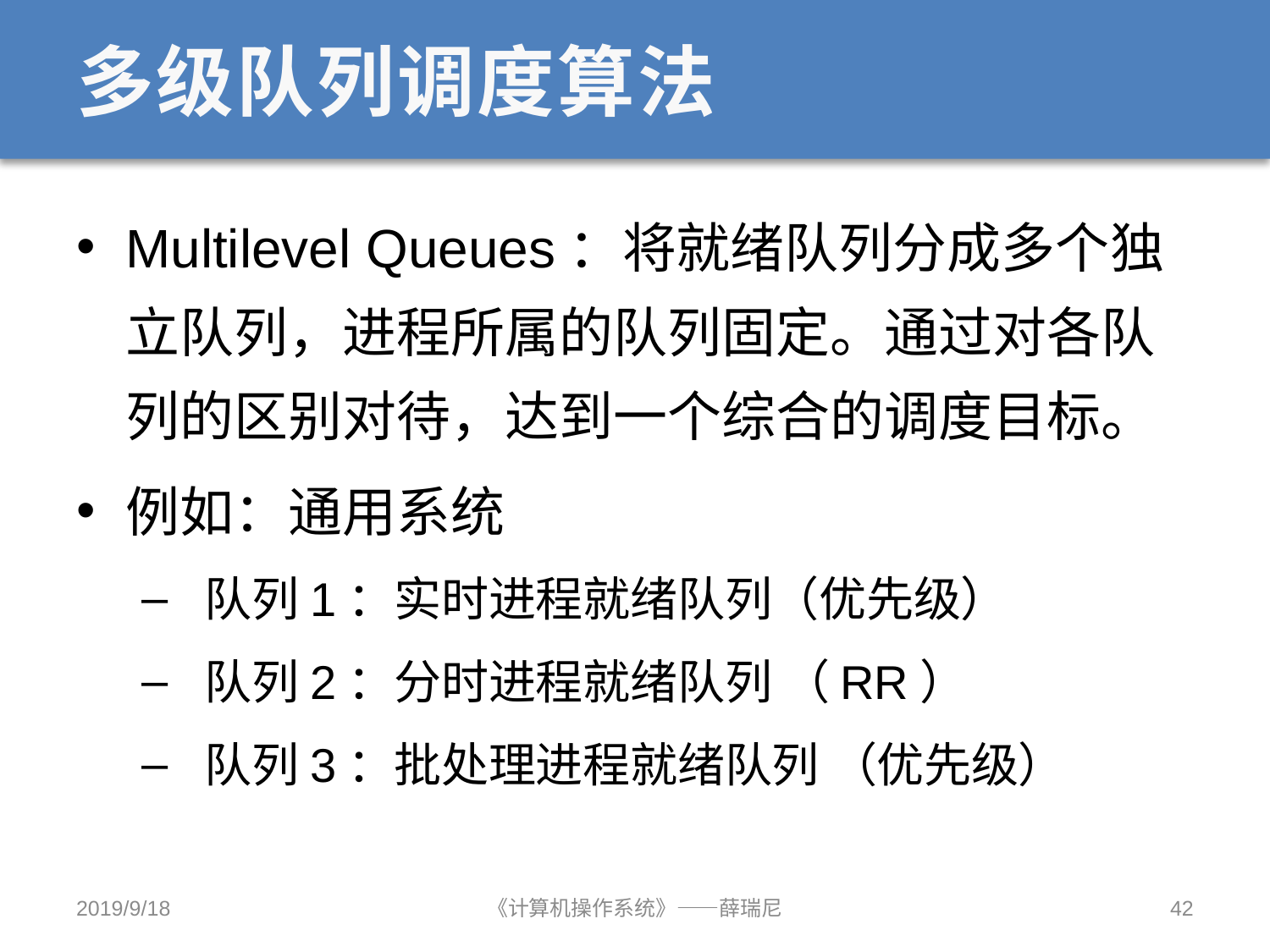

# 多级队列调度算法
Multilevel Queues：将就绪队列分成多个独立队列，进程所属的队列固定。通过对各队列的区别对待，达到一个综合的调度目标。
例如：通用系统
 队列1：实时进程就绪队列（优先级）
 队列2：分时进程就绪队列 （RR）
 队列3：批处理进程就绪队列 （优先级）

2019/9/18
《计算机操作系统》——薛瑞尼
42